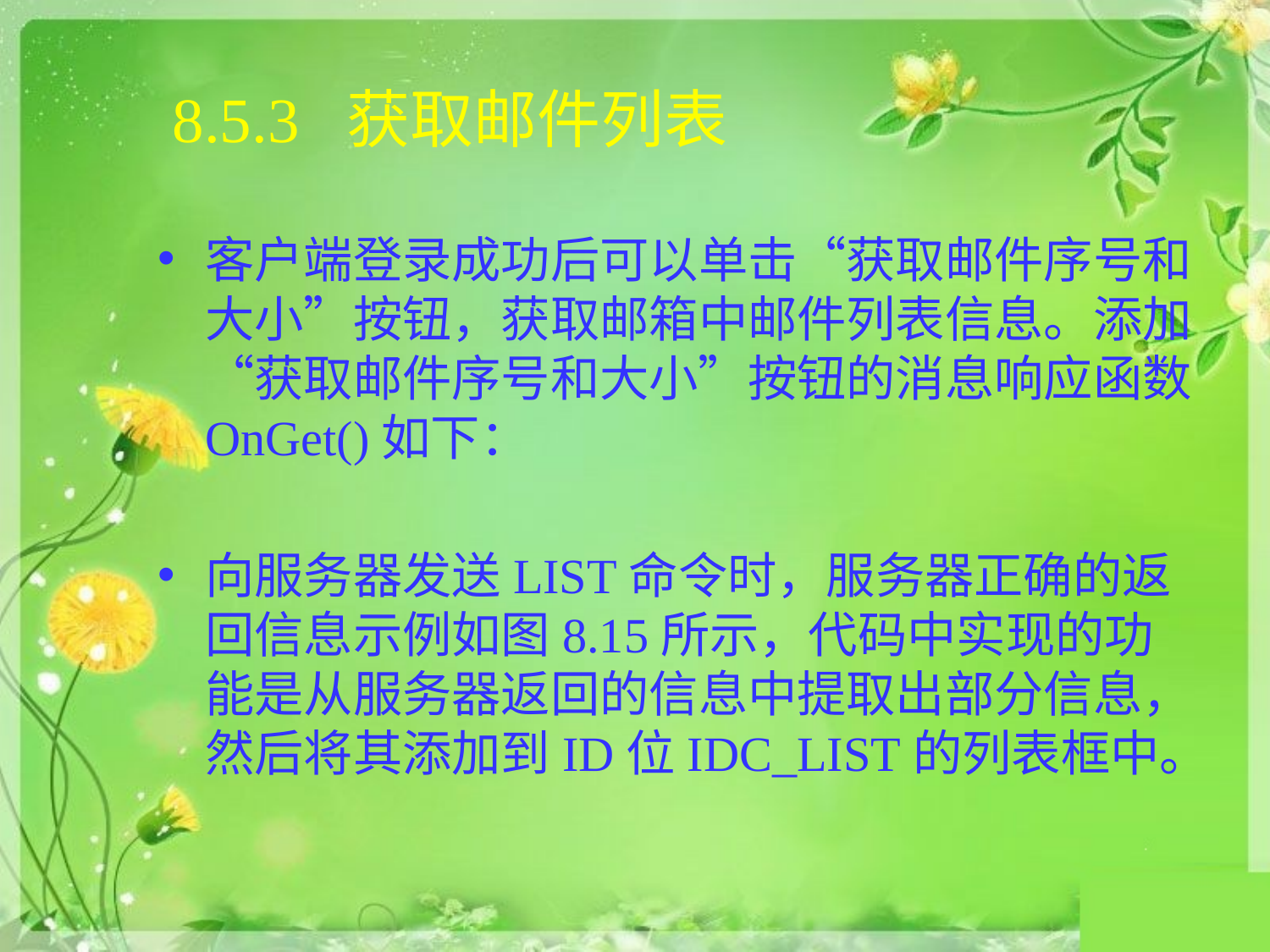

# 8.5.3  获取邮件列表
客户端登录成功后可以单击“获取邮件序号和大小”按钮，获取邮箱中邮件列表信息。添加“获取邮件序号和大小”按钮的消息响应函数OnGet()如下：

向服务器发送LIST命令时，服务器正确的返回信息示例如图8.15所示，代码中实现的功能是从服务器返回的信息中提取出部分信息，然后将其添加到ID位IDC_LIST的列表框中。